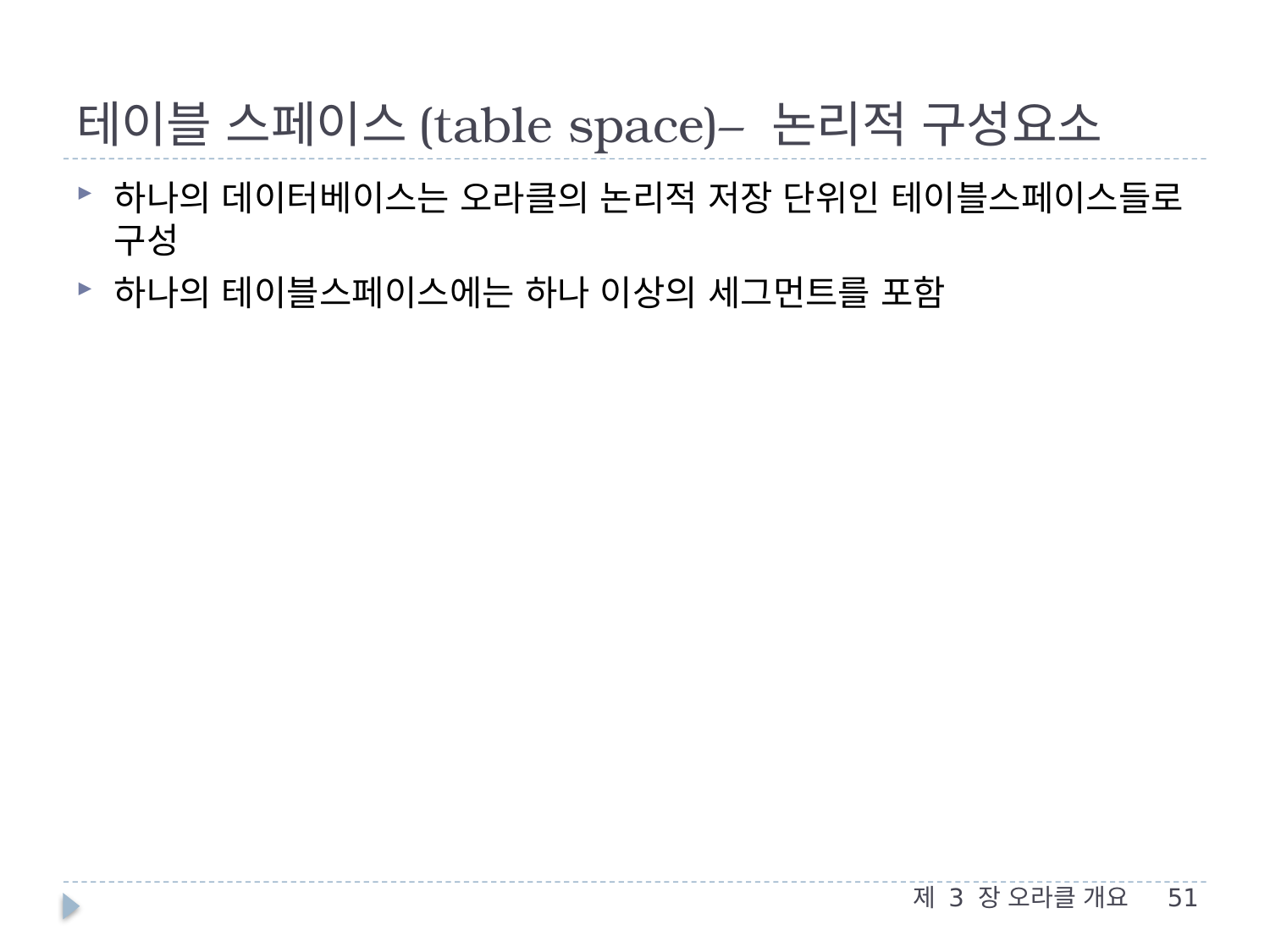

# 테이블 스페이스(table space)– 논리적 구성요소
하나의 데이터베이스는 오라클의 논리적 저장 단위인 테이블스페이스들로 구성
하나의 테이블스페이스에는 하나 이상의 세그먼트를 포함

제 3 장 오라클 개요
51